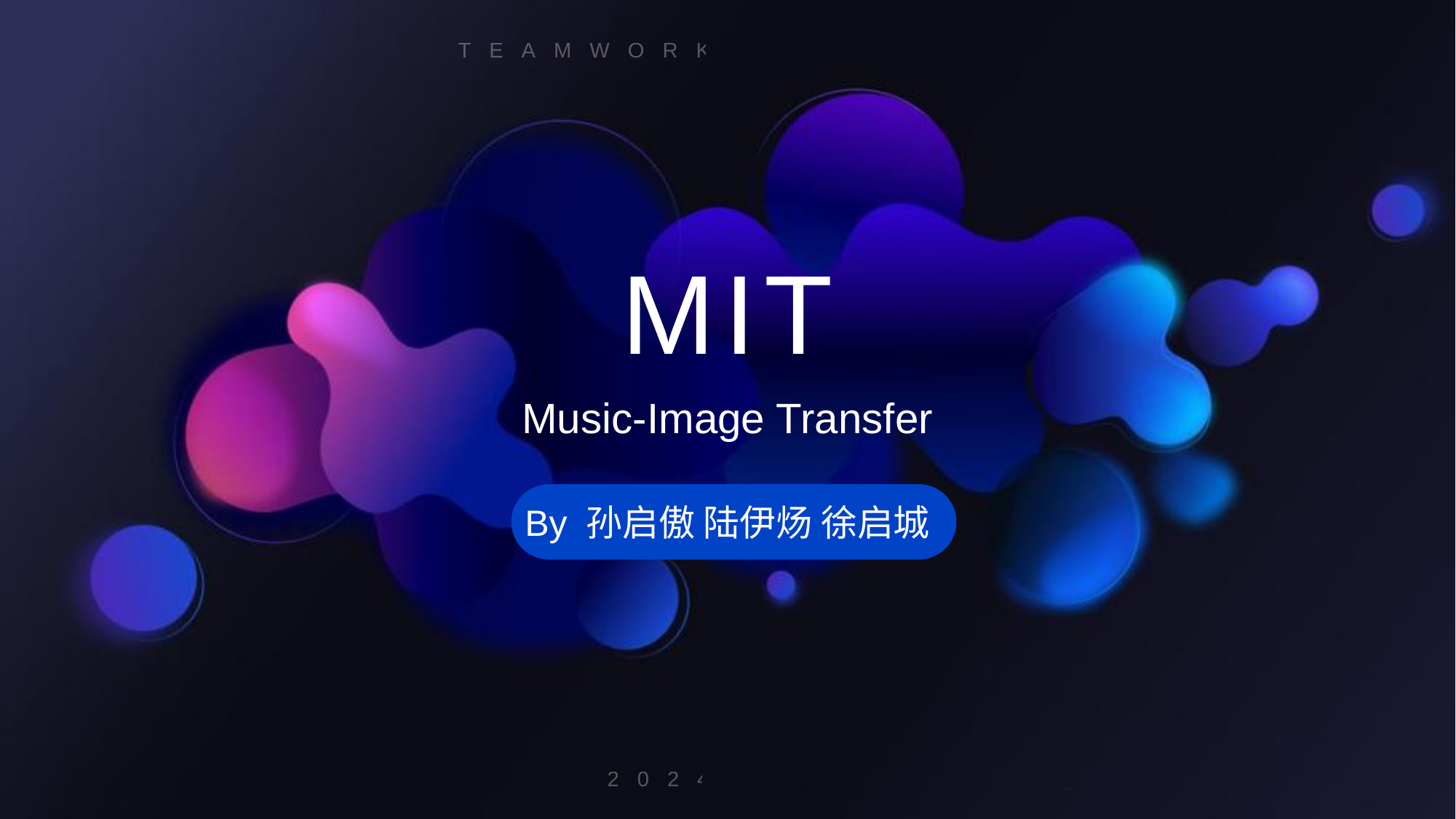

TEAMWORK PROPOSAL
# MIT
Music-Image Transfer

By 孙启傲 陆伊炀 徐启城
2024.4.17